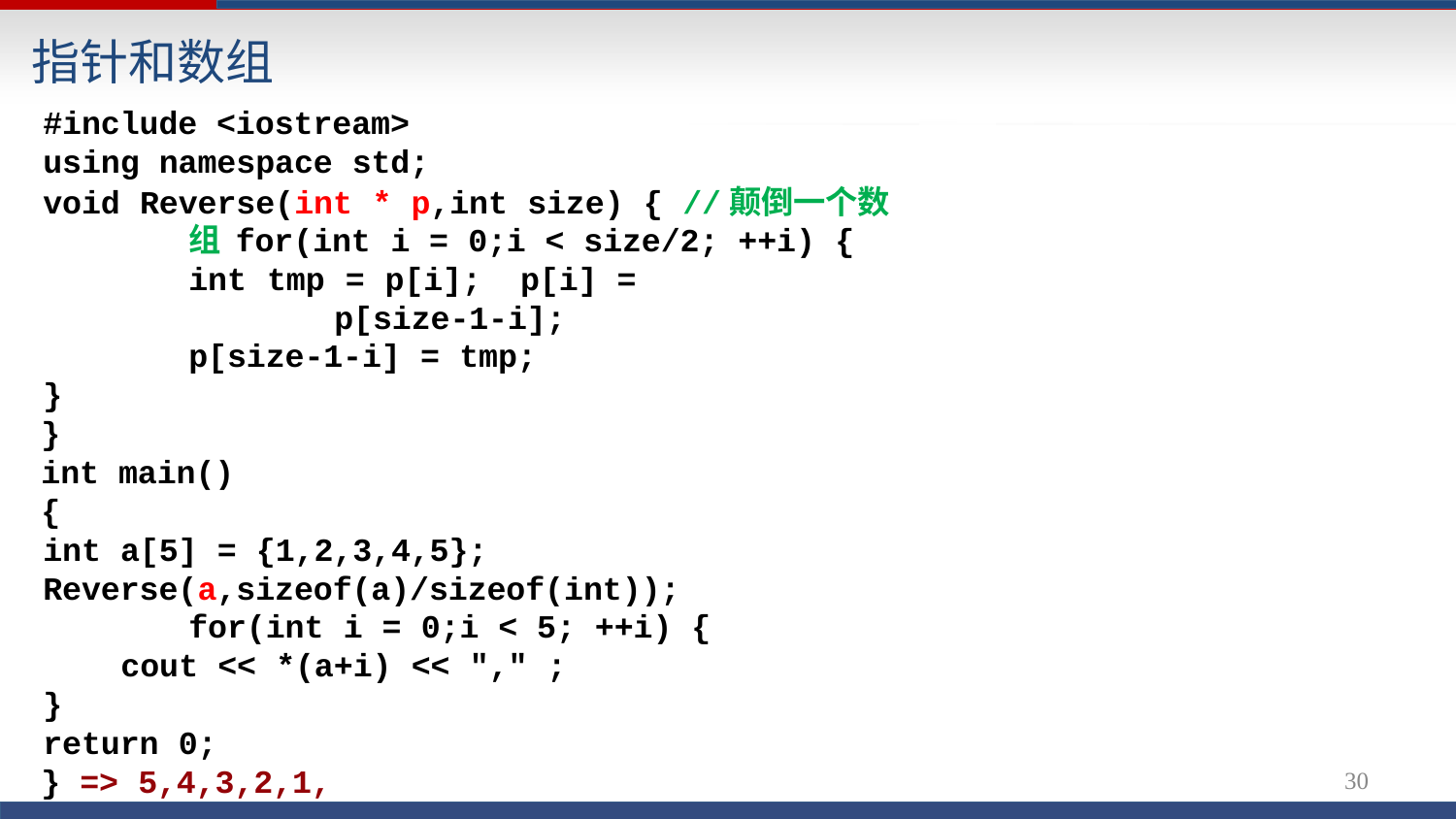

# 指针和数组
#include <iostream>  using namespace std;
void Reverse(int * p,int size) { //颠倒一个数组 for(int i = 0;i < size/2; ++i) {
int tmp = p[i];  p[i] = p[size-1-i];
p[size-1-i] = tmp;
}
}
int main()
{
int a[5] = {1,2,3,4,5};
Reverse(a,sizeof(a)/sizeof(int));  for(int i = 0;i < 5; ++i) {
cout << *(a+i) << "," ;
}
return 0;
} => 5,4,3,2,1,
30